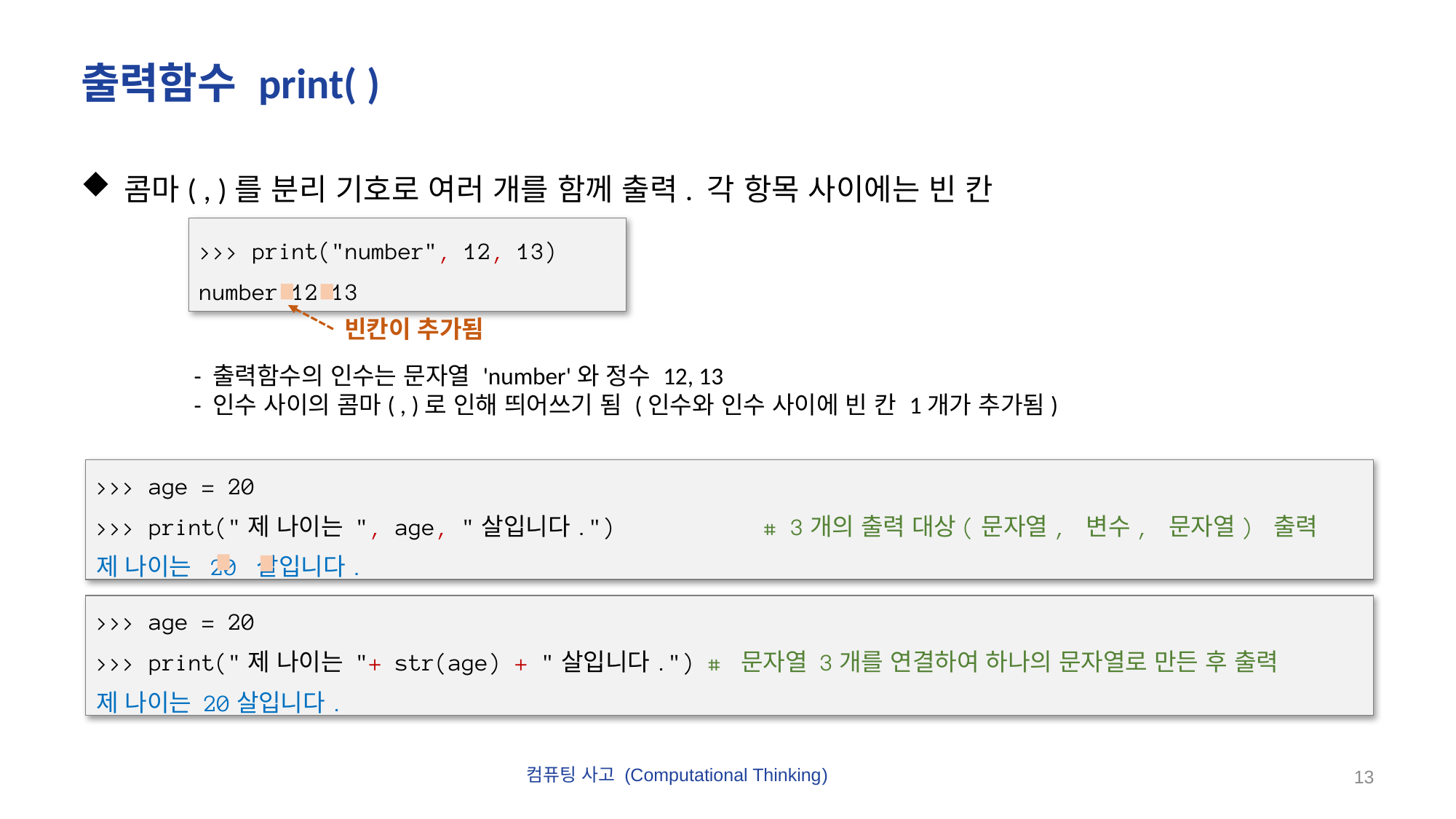

# 출력함수 print( )
콤마( , )를 분리 기호로 여러 개를 함께 출력. 각 항목 사이에는 빈 칸
>>> print("number", 12, 13)
number 12 13

빈칸이 추가됨
- 출력함수의 인수는 문자열 'number'와 정수 12, 13
- 인수 사이의 콤마( , )로 인해 띄어쓰기 됨 (인수와 인수 사이에 빈 칸 1개가 추가됨)
>>> age = 20
>>> print("제 나이는 ", age, "살입니다.")		 # 3개의 출력 대상(문자열, 변수, 문자열) 출력
제 나이는  20 살입니다.

>>> age = 20
>>> print("제 나이는 "+ str(age) + "살입니다.") # 문자열 3개를 연결하여 하나의 문자열로 만든 후 출력
제 나이는 20살입니다.